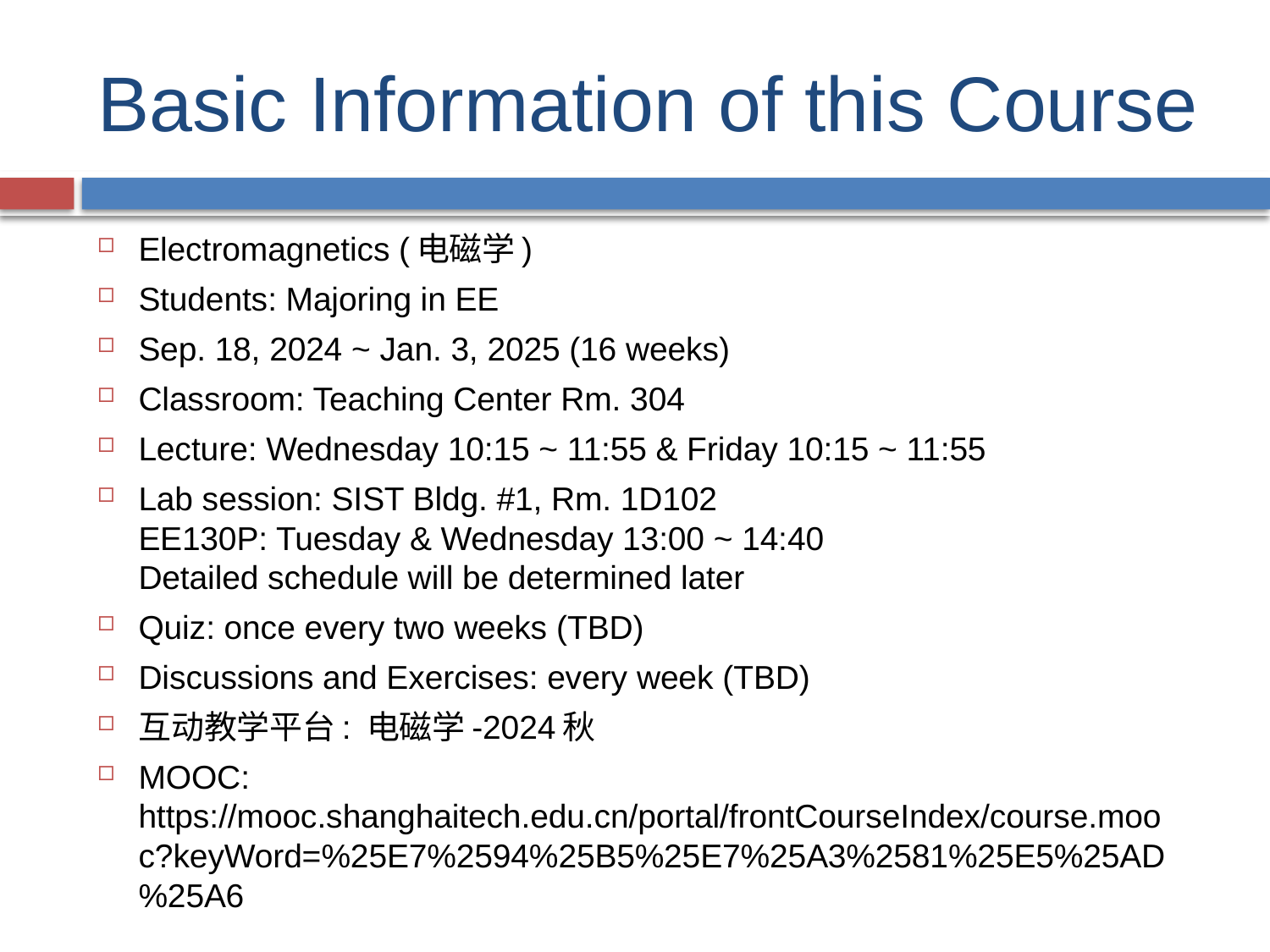

# Basic Information of this Course
Electromagnetics (电磁学)
Students: Majoring in EE
Sep. 18, 2024 ~ Jan. 3, 2025 (16 weeks)
Classroom: Teaching Center Rm. 304
Lecture: Wednesday 10:15 ~ 11:55 & Friday 10:15 ~ 11:55
Lab session: SIST Bldg. #1, Rm. 1D102
EE130P: Tuesday & Wednesday 13:00 ~ 14:40
Detailed schedule will be determined later
Quiz: once every two weeks (TBD)
Discussions and Exercises: every week (TBD)
互动教学平台: 电磁学-2024秋
MOOC: https://mooc.shanghaitech.edu.cn/portal/frontCourseIndex/course.mooc?keyWord=%25E7%2594%25B5%25E7%25A3%2581%25E5%25AD%25A6